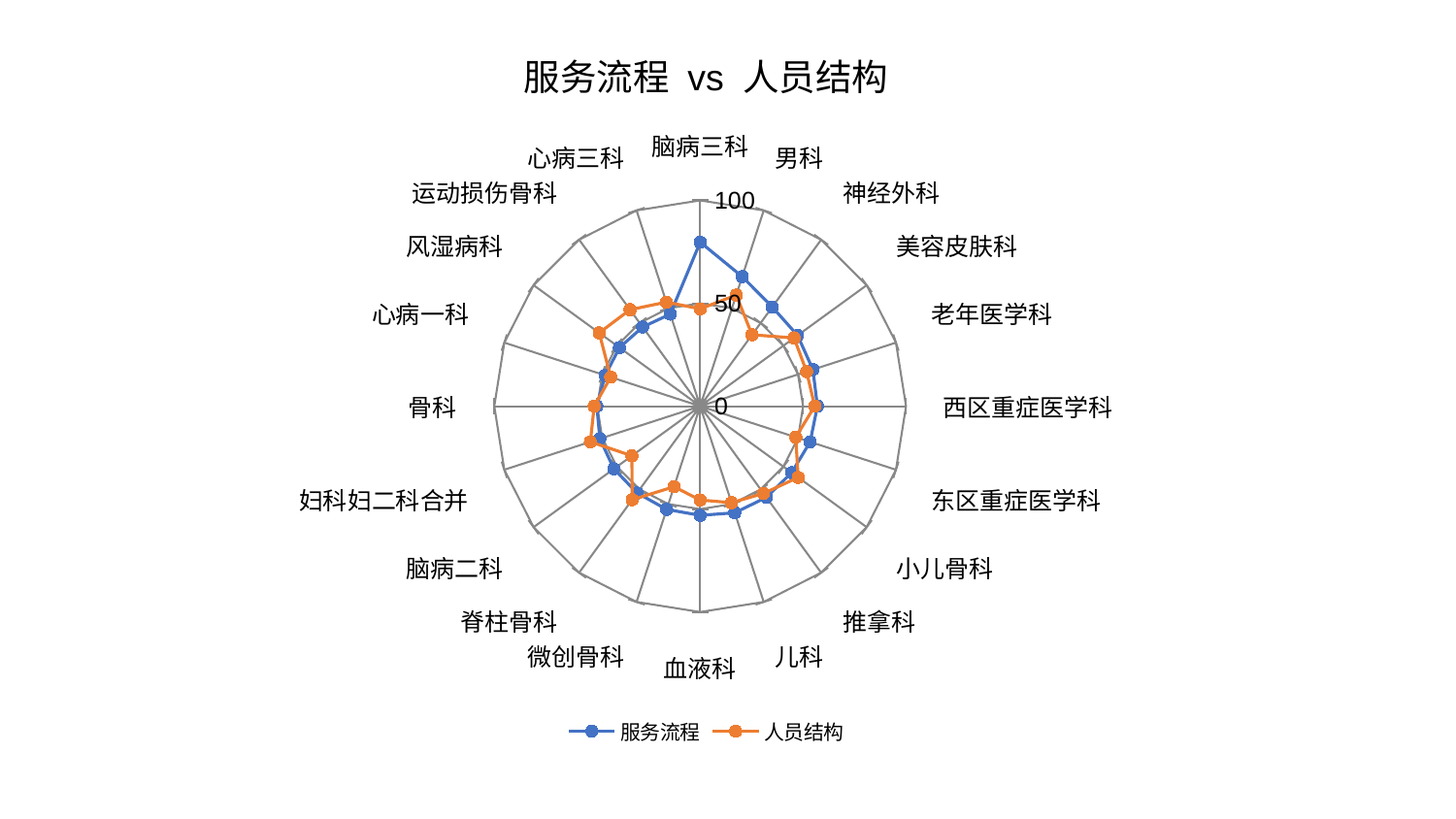

### Chart: 服务流程 vs 人员结构

| Category | 服务流程 | 人员结构 |
|---|---|---|
| 脑病三科 | 79.68617717497145 | 47.288900740038095 |
| 男科 | 66.18742475477096 | 56.760091307730185 |
| 神经外科 | 59.58358985877616 | 42.89877055406647 |
| 美容皮肤科 | 58.51354704799993 | 56.41893159721071 |
| 老年医学科 | 57.578926329205686 | 54.38178232989339 |
| 西区重症医学科 | 56.963842672298526 | 55.6625840503063 |
| 东区重症医学科 | 56.17628561033776 | 48.83094824232988 |
| 小儿骨科 | 54.95049449357069 | 58.877600821147254 |
| 推拿科 | 54.753950563807265 | 52.39494514865551 |
| 儿科 | 54.44692163770404 | 49.29609286290489 |
| 血液科 | 53.04905353559566 | 45.58343047019047 |
| 微创骨科 | 52.738878474827466 | 41.161276167570115 |
| 脊柱骨科 | 52.10862407798812 | 56.167012532115805 |
| 脑病二科 | 51.80836131661016 | 41.0090550720188 |
| 妇科妇二科合并 | 51.21790107839941 | 56.05988153488441 |
| 骨科 | 50.19227013324333 | 51.475468079849634 |
| 心病一科 | 48.52635098851563 | 45.68404620629132 |
| 风湿病科 | 48.43596545360276 | 60.62605525735667 |
| 运动损伤骨科 | 47.548103616683065 | 57.9542190531595 |
| 心病三科 | 47.0379367404782 | 53.175100183580085 |
108